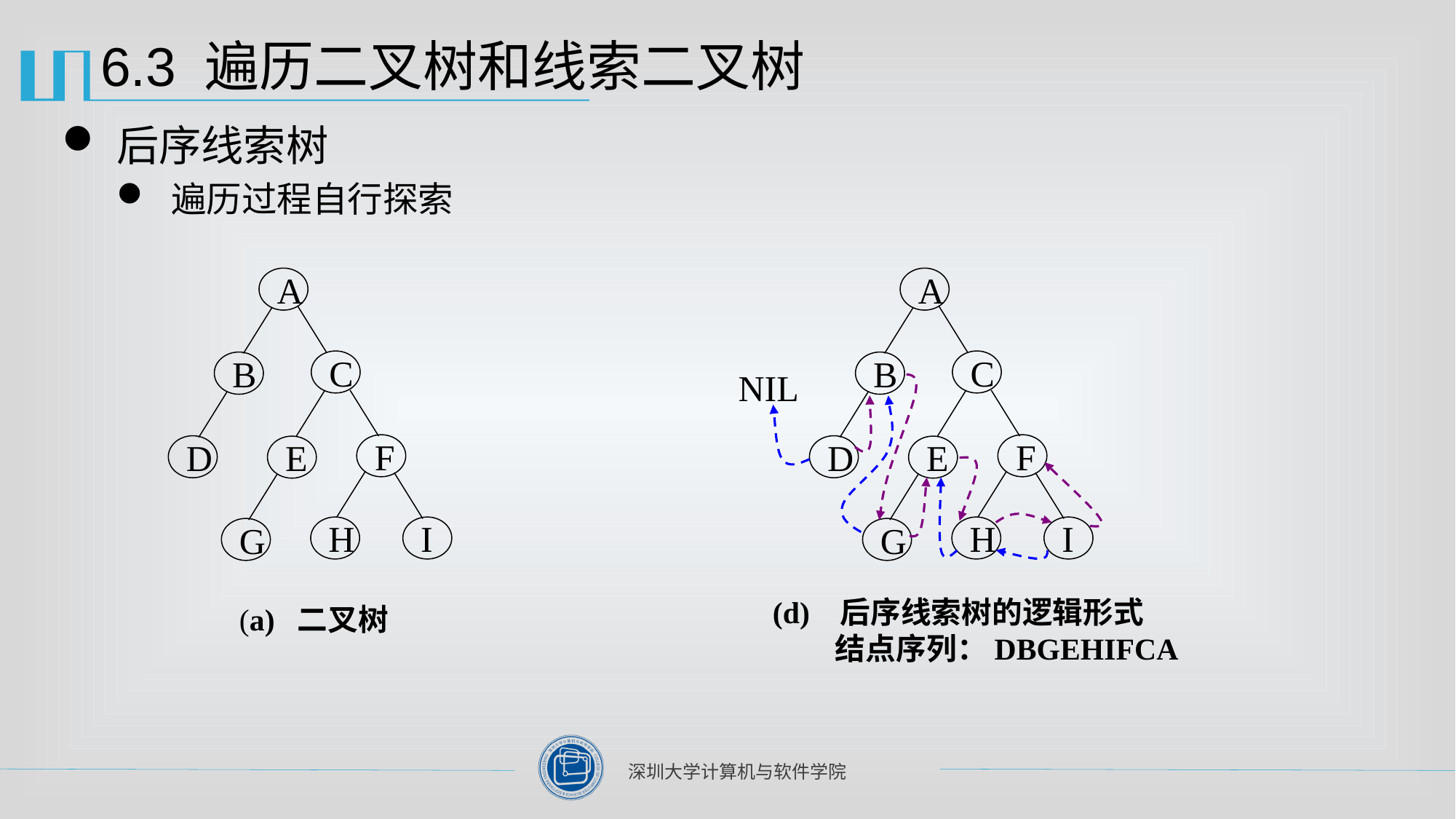

# 6.3 遍历二叉树和线索二叉树
后序线索树
遍历过程自行探索

A

C
B

F
D
E

H
I
G
(a)  二叉树
A

C
B

F
D
E

H
I
G
NIL

(d)   后序线索树的逻辑形式
        结点序列：DBGEHIFCA
66